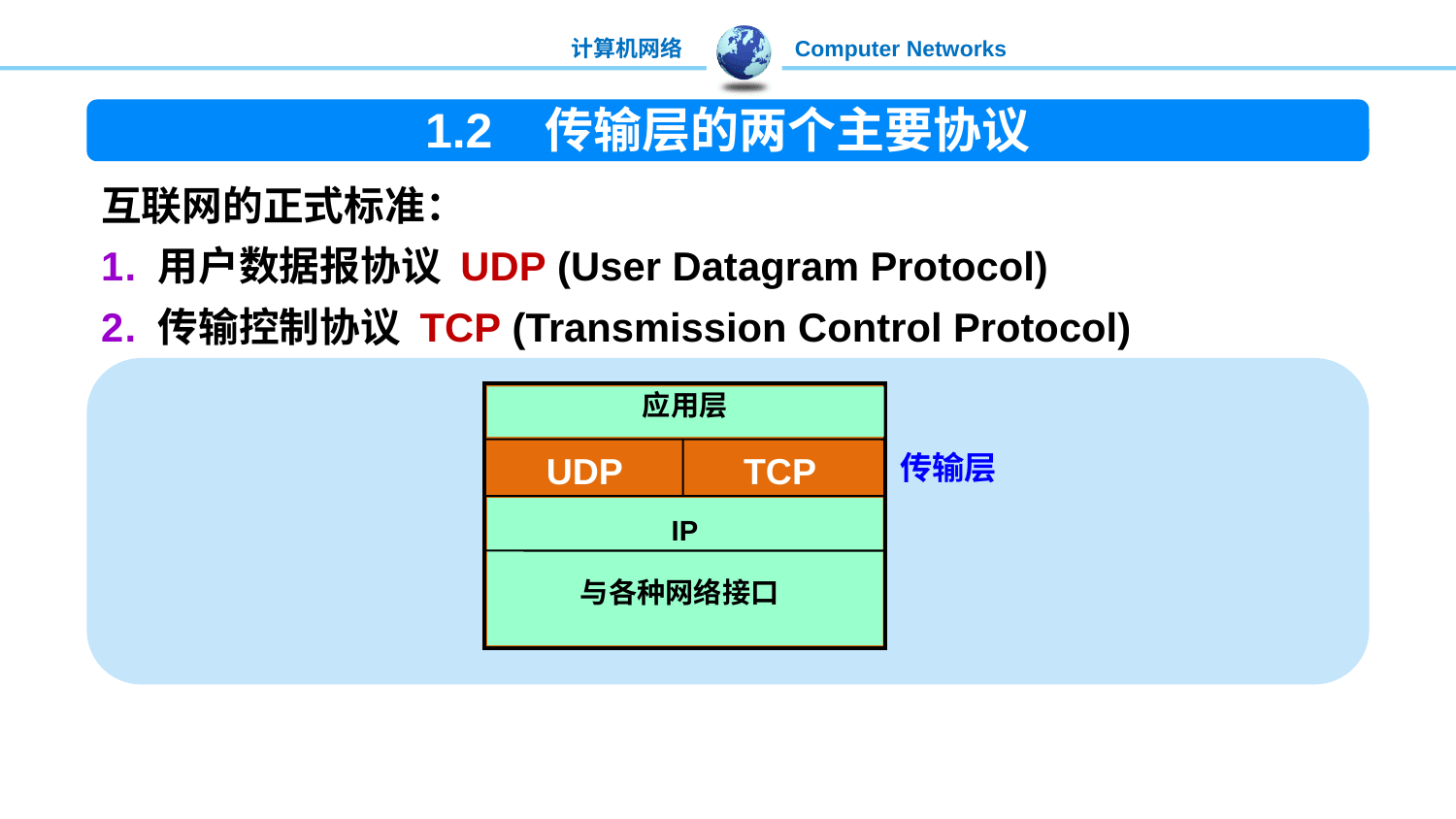

1.2   传输层的两个主要协议

互联网的正式标准：
用户数据报协议 UDP (User Datagram Protocol)
传输控制协议 TCP (Transmission Control Protocol)

应用层

传输层
UDP
TCP

IP

与各种网络接口